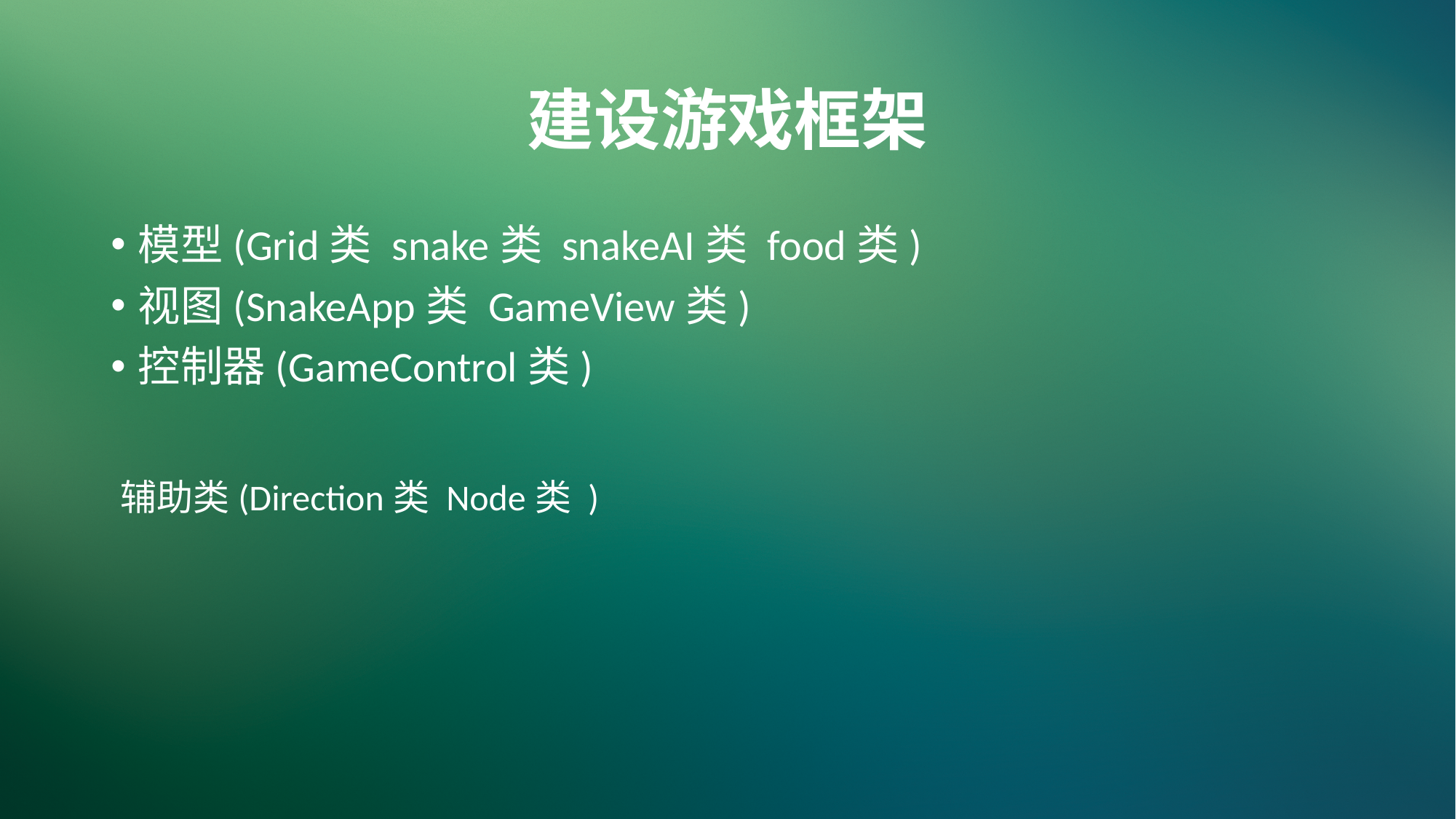

# 建设游戏框架
模型(Grid类 snake类 snakeAI类 food类)
视图(SnakeApp类 GameView类)
控制器(GameControl类)

辅助类(Direction类 Node类 )